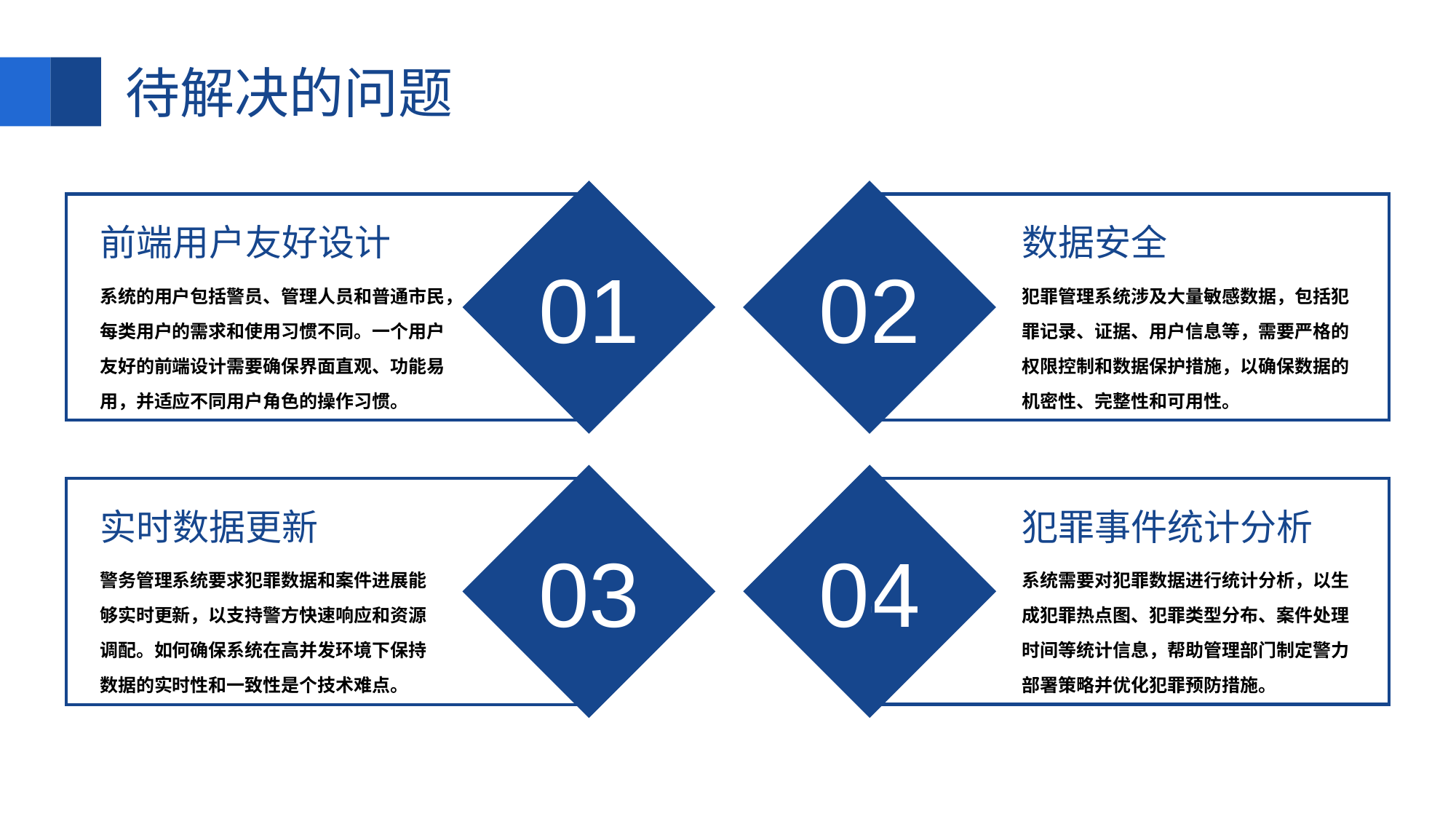

待解决的问题

数据安全
02
犯罪管理系统涉及大量敏感数据，包括犯罪记录、证据、用户信息等，需要严格的权限控制和数据保护措施，以确保数据的机密性、完整性和可用性。

前端用户友好设计
01
系统的用户包括警员、管理人员和普通市民，每类用户的需求和使用习惯不同。一个用户友好的前端设计需要确保界面直观、功能易用，并适应不同用户角色的操作习惯。

犯罪事件统计分析
04
系统需要对犯罪数据进行统计分析，以生成犯罪热点图、犯罪类型分布、案件处理时间等统计信息，帮助管理部门制定警力部署策略并优化犯罪预防措施。

实时数据更新
03
警务管理系统要求犯罪数据和案件进展能够实时更新，以支持警方快速响应和资源调配。如何确保系统在高并发环境下保持数据的实时性和一致性是个技术难点。